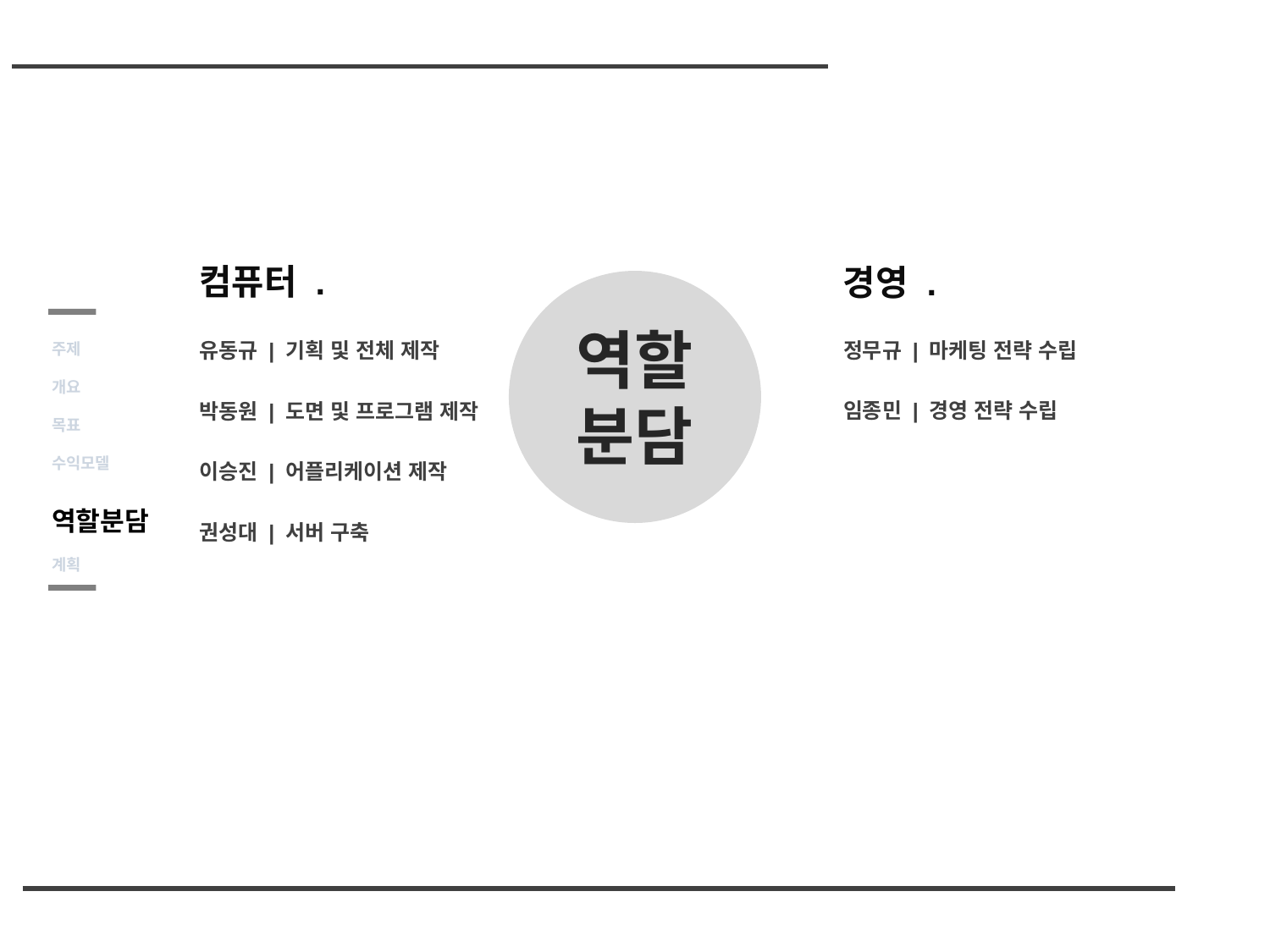

컴퓨터 .
경영 .
역할분담

주제
개요
목표
수익모델
역할분담
계획
유동규 | 기획 및 전체 제작
정무규 | 마케팅 전략 수립
임종민 | 경영 전략 수립
박동원 | 도면 및 프로그램 제작
이승진 | 어플리케이션 제작
권성대 | 서버 구축